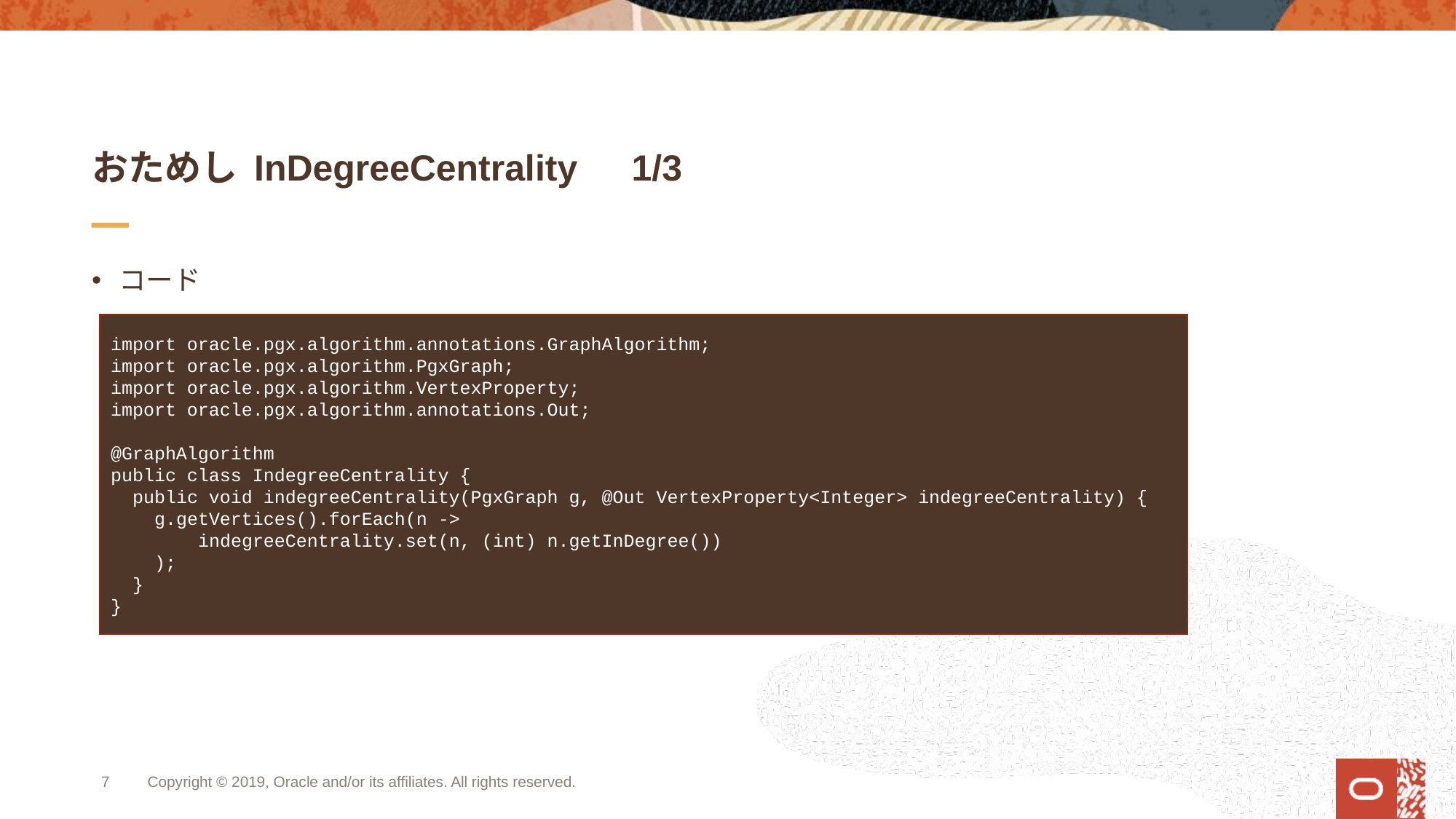

# おためし InDegreeCentrality　1/3
コード
import oracle.pgx.algorithm.annotations.GraphAlgorithm;
import oracle.pgx.algorithm.PgxGraph;
import oracle.pgx.algorithm.VertexProperty;
import oracle.pgx.algorithm.annotations.Out;

@GraphAlgorithm
public class IndegreeCentrality {
  public void indegreeCentrality(PgxGraph g, @Out VertexProperty<Integer> indegreeCentrality) {
    g.getVertices().forEach(n ->
        indegreeCentrality.set(n, (int) n.getInDegree())
    );
  }
}
7
Copyright © 2019, Oracle and/or its affiliates. All rights reserved.